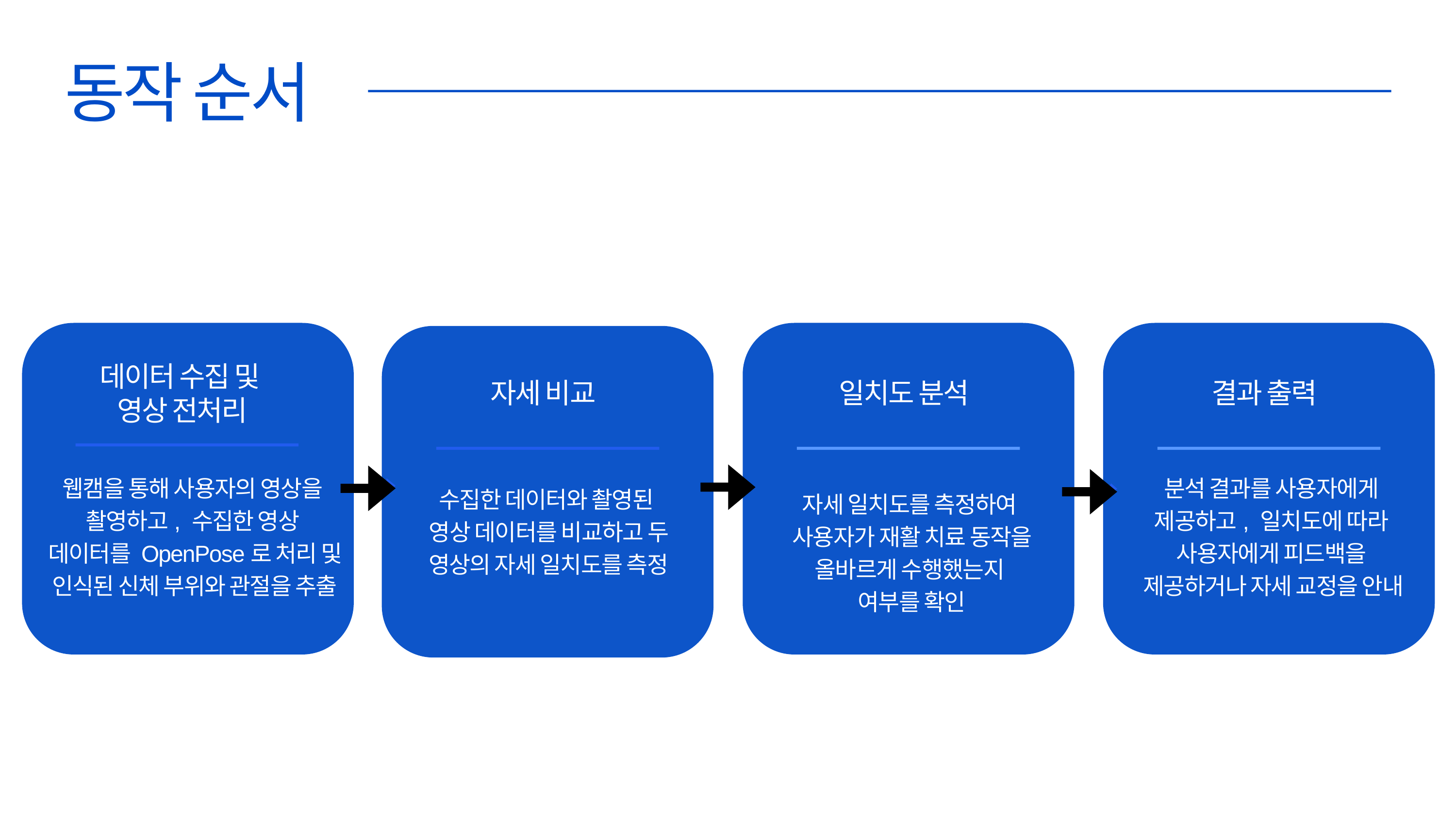

동작 순서

데이터 수집 및
영상 전처리
자세 비교
일치도 분석
결과 출력

웹캠을 통해 사용자의 영상을
촬영하고, 수집한 영상
데이터를 OpenPose로 처리 및 인식된 신체 부위와 관절을 추출
분석 결과를 사용자에게
제공하고, 일치도에 따라
사용자에게 피드백을
제공하거나 자세 교정을 안내
수집한 데이터와 촬영된
영상 데이터를 비교하고 두 영상의 자세 일치도를 측정
자세 일치도를 측정하여
사용자가 재활 치료 동작을 올바르게 수행했는지
여부를 확인